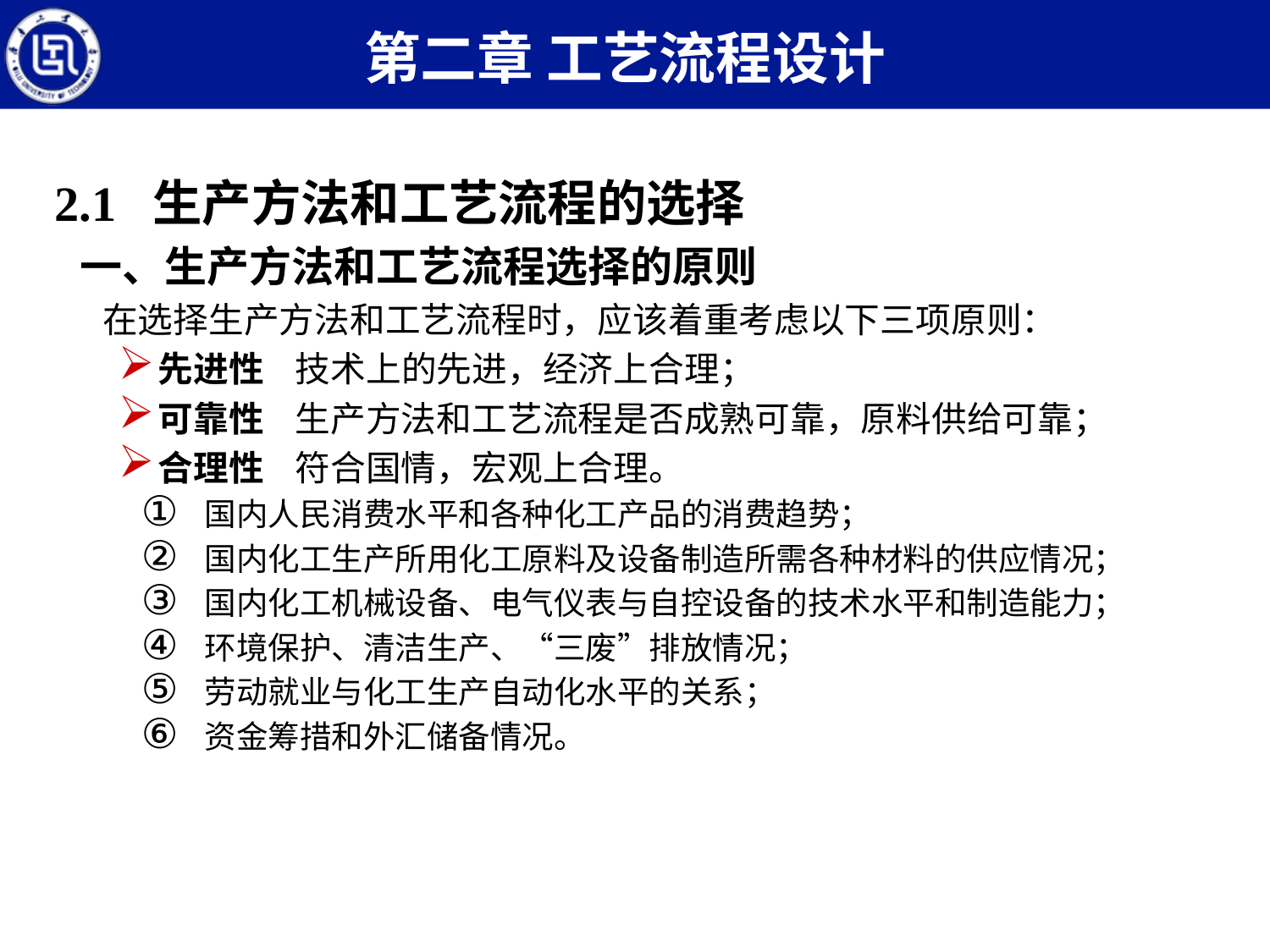

第二章 工艺流程设计
2.1  生产方法和工艺流程的选择
一、生产方法和工艺流程选择的原则
	在选择生产方法和工艺流程时，应该着重考虑以下三项原则：
先进性    技术上的先进，经济上合理；
可靠性    生产方法和工艺流程是否成熟可靠，原料供给可靠；
合理性    符合国情，宏观上合理。
国内人民消费水平和各种化工产品的消费趋势；
国内化工生产所用化工原料及设备制造所需各种材料的供应情况；
国内化工机械设备、电气仪表与自控设备的技术水平和制造能力；
环境保护、清洁生产、“三废”排放情况；
劳动就业与化工生产自动化水平的关系；
资金筹措和外汇储备情况。